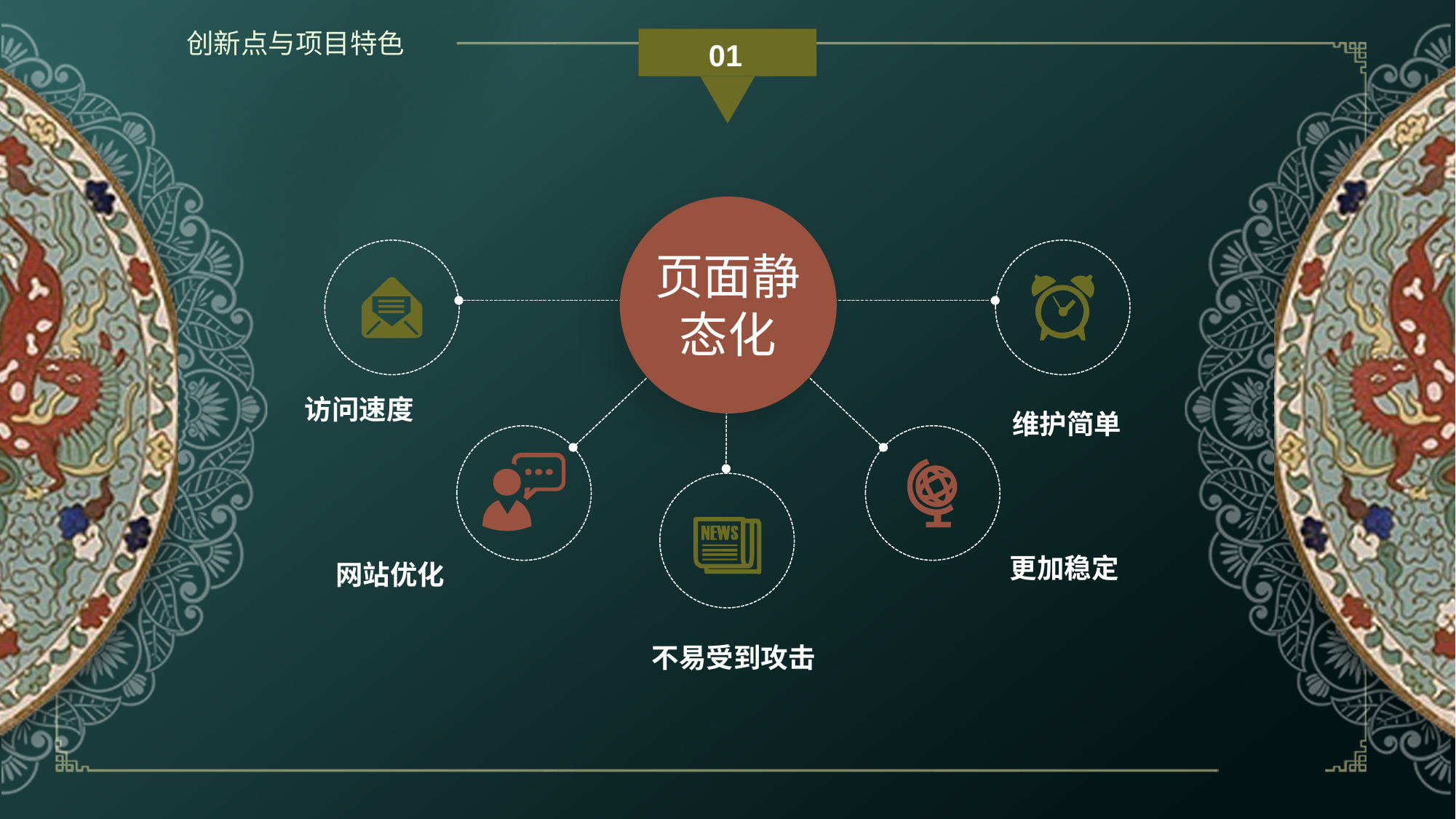

创新点与项目特色

01

页面静态化

访问速度
维护简单

更加稳定
网站优化
不易受到攻击